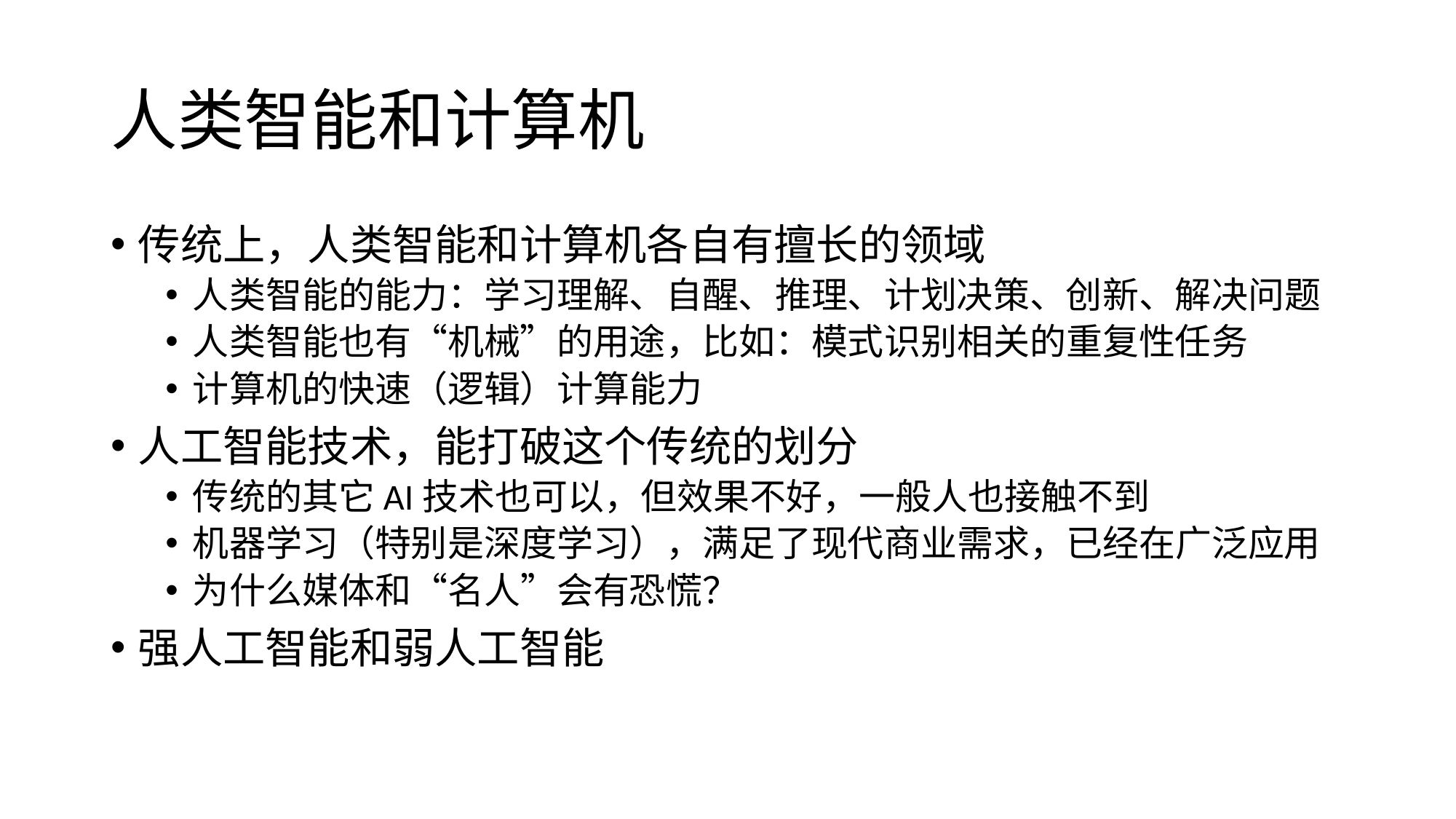

# 人类智能和计算机
传统上，人类智能和计算机各自有擅长的领域
人类智能的能力：学习理解、自醒、推理、计划决策、创新、解决问题
人类智能也有“机械”的用途，比如：模式识别相关的重复性任务
计算机的快速（逻辑）计算能力
人工智能技术，能打破这个传统的划分
传统的其它AI技术也可以，但效果不好，一般人也接触不到
机器学习（特别是深度学习），满足了现代商业需求，已经在广泛应用
为什么媒体和“名人”会有恐慌？
强人工智能和弱人工智能